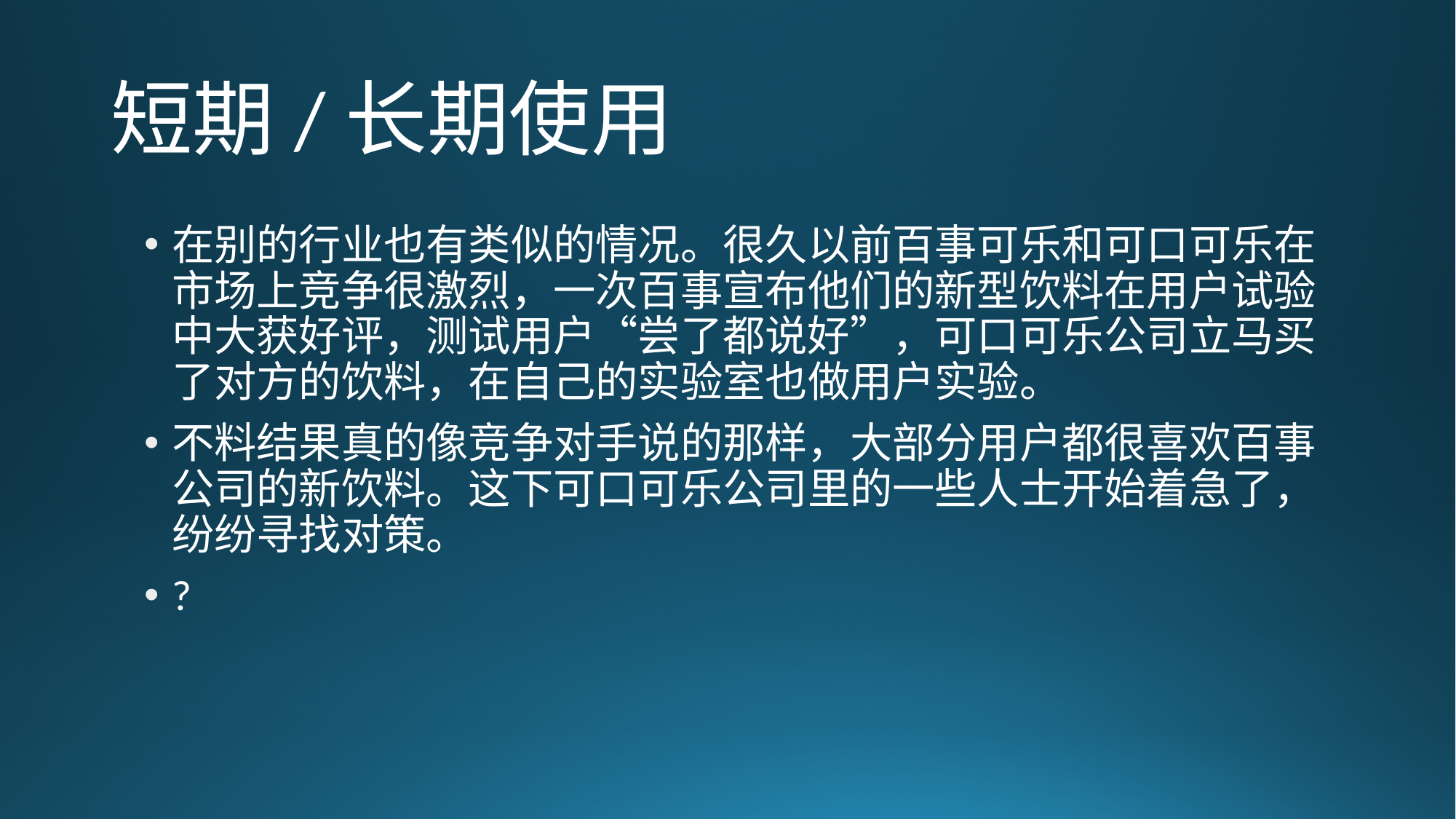

# 短期/长期使用
在别的行业也有类似的情况。很久以前百事可乐和可口可乐在市场上竞争很激烈，一次百事宣布他们的新型饮料在用户试验中大获好评，测试用户“尝了都说好”，可口可乐公司立马买了对方的饮料，在自己的实验室也做用户实验。
不料结果真的像竞争对手说的那样，大部分用户都很喜欢百事公司的新饮料。这下可口可乐公司里的一些人士开始着急了，纷纷寻找对策。
?